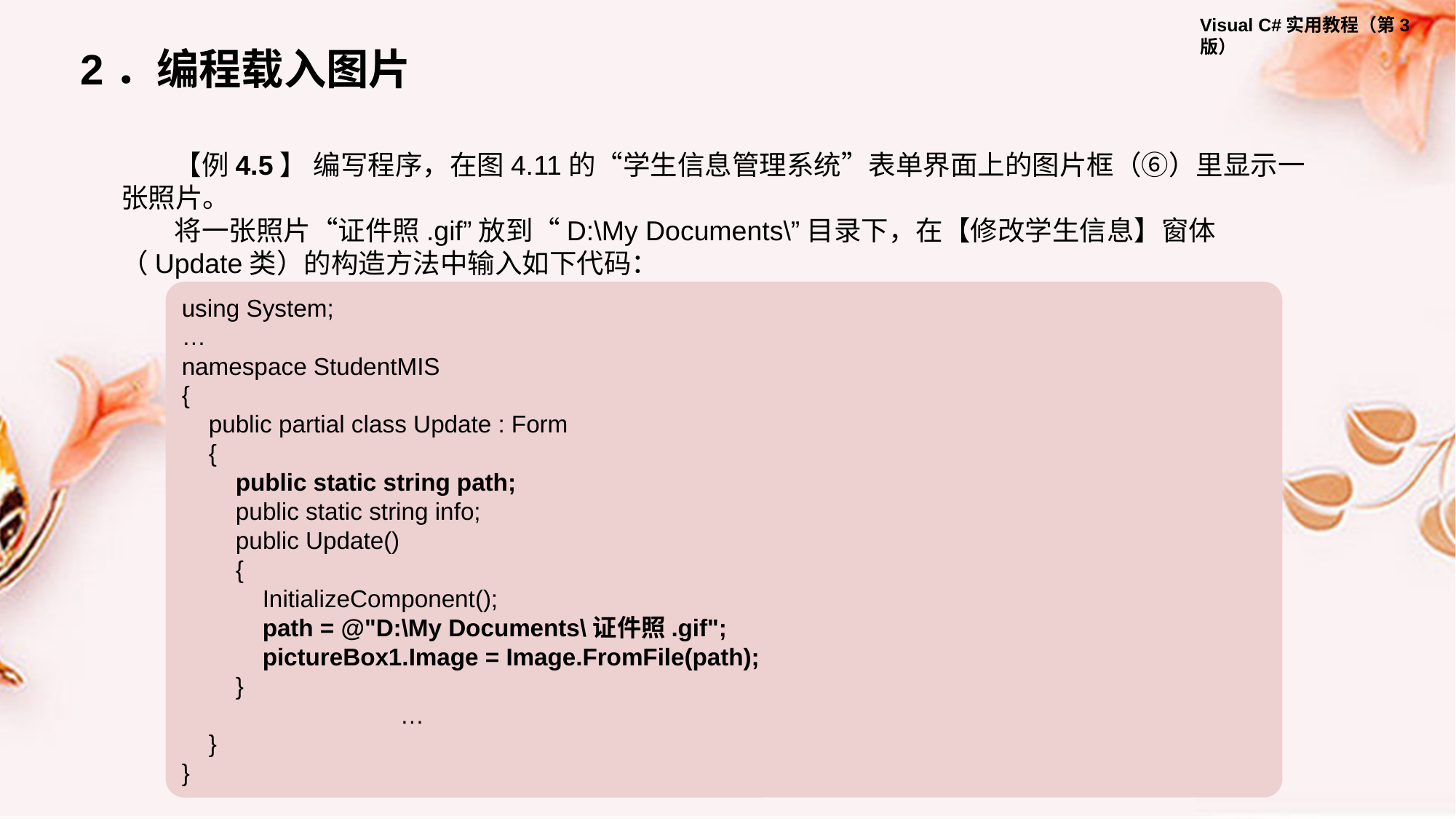

2．编程载入图片
【例4.5】 编写程序，在图4.11的“学生信息管理系统”表单界面上的图片框（⑥）里显示一张照片。
将一张照片“证件照.gif”放到“D:\My Documents\”目录下，在【修改学生信息】窗体（Update类）的构造方法中输入如下代码：
using System;
…
namespace StudentMIS
{
    public partial class Update : Form
    {
        public static string path;
        public static string info;
        public Update()
        {
            InitializeComponent();
            path = @"D:\My Documents\证件照.gif";
            pictureBox1.Image = Image.FromFile(path);
        }
		…
    }
}